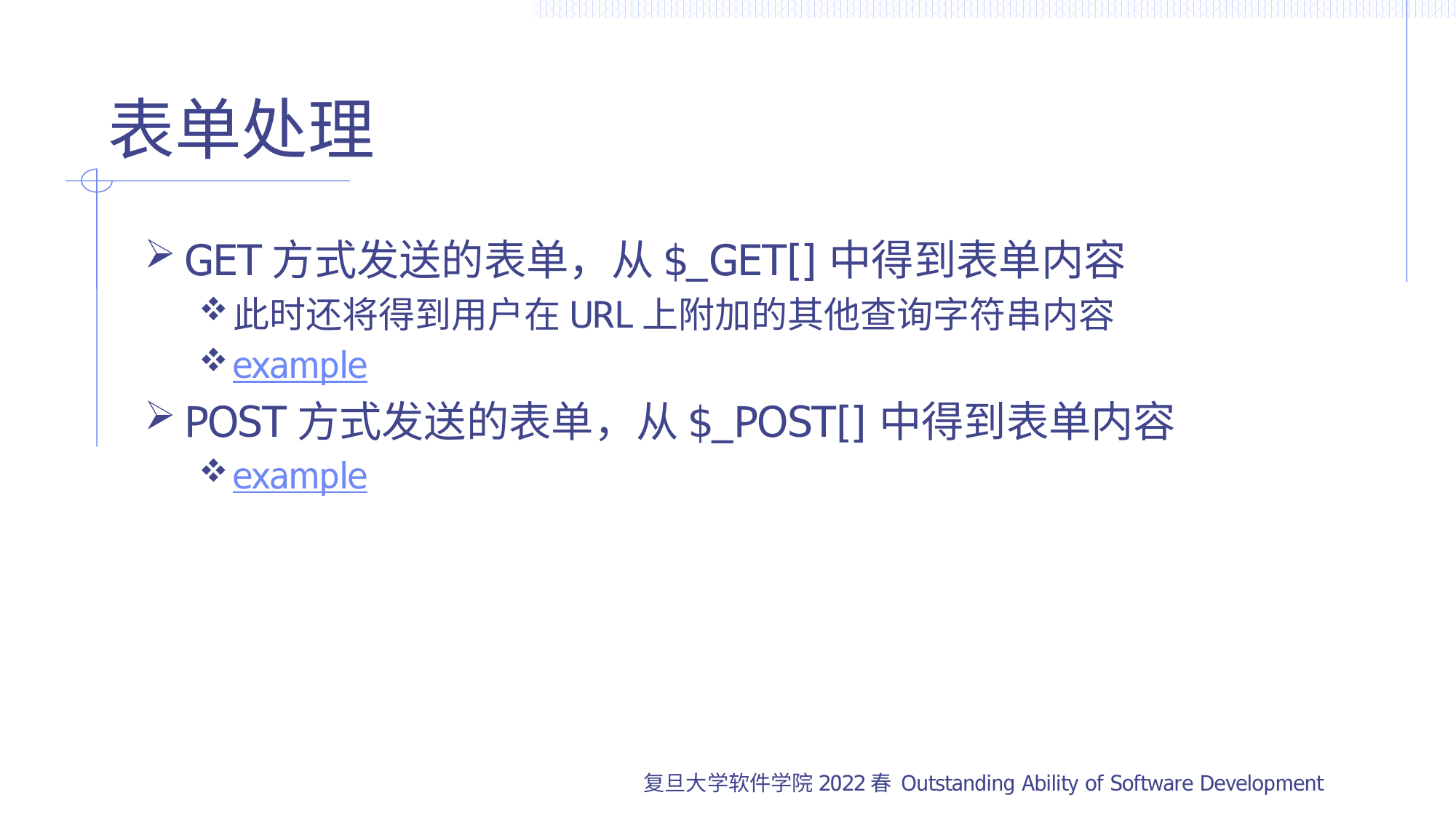

# 表单处理
GET方式发送的表单，从$_GET[]中得到表单内容
此时还将得到用户在URL上附加的其他查询字符串内容
example
POST方式发送的表单，从$_POST[]中得到表单内容
example